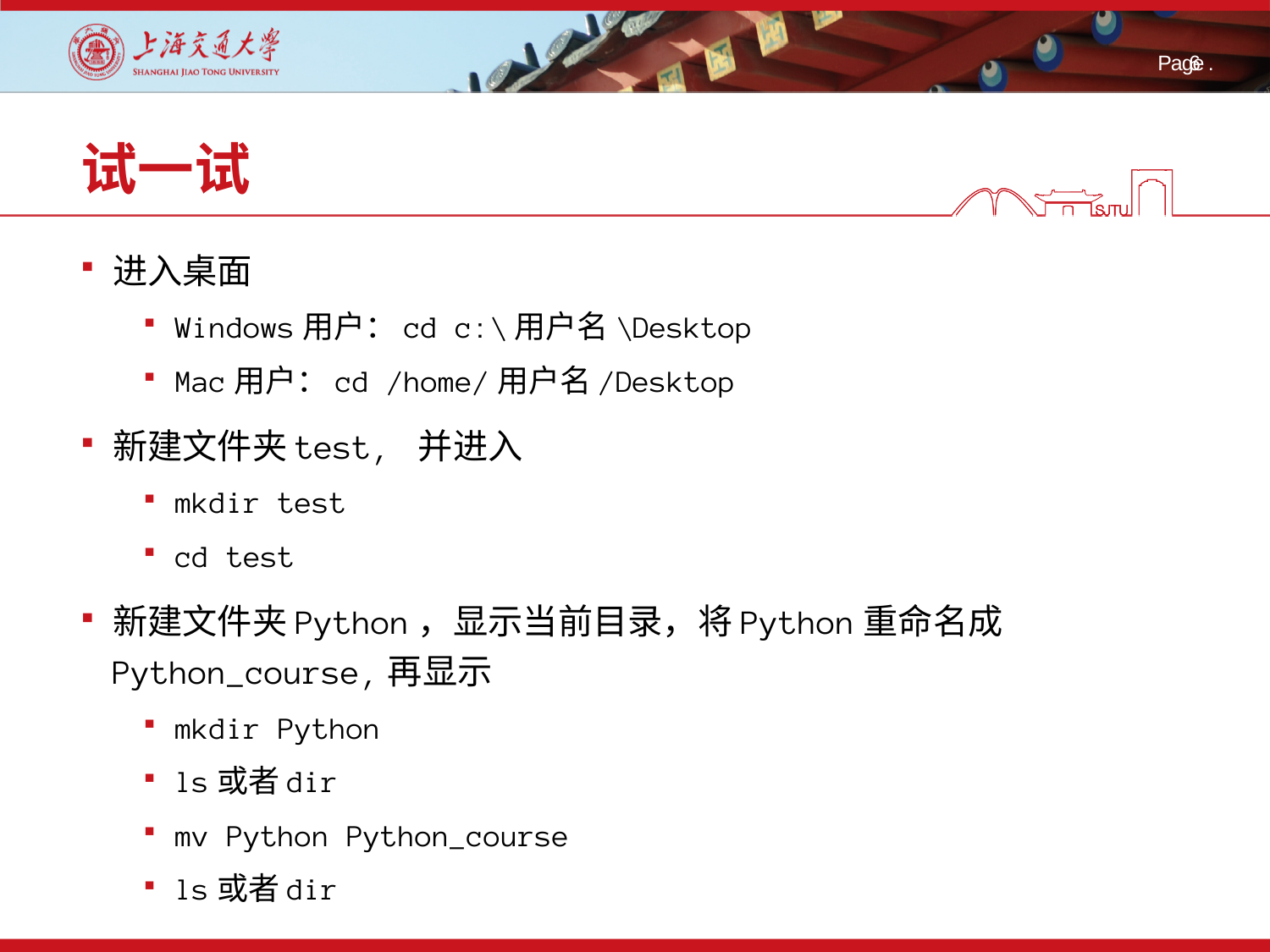

# 试一试
进入桌面
Windows用户：cd c:\用户名\Desktop
Mac用户：cd /home/用户名/Desktop
新建文件夹test, 并进入
mkdir test
cd test
新建文件夹Python，显示当前目录，将Python重命名成Python_course,再显示
mkdir Python
ls或者dir
mv Python Python_course
ls或者dir